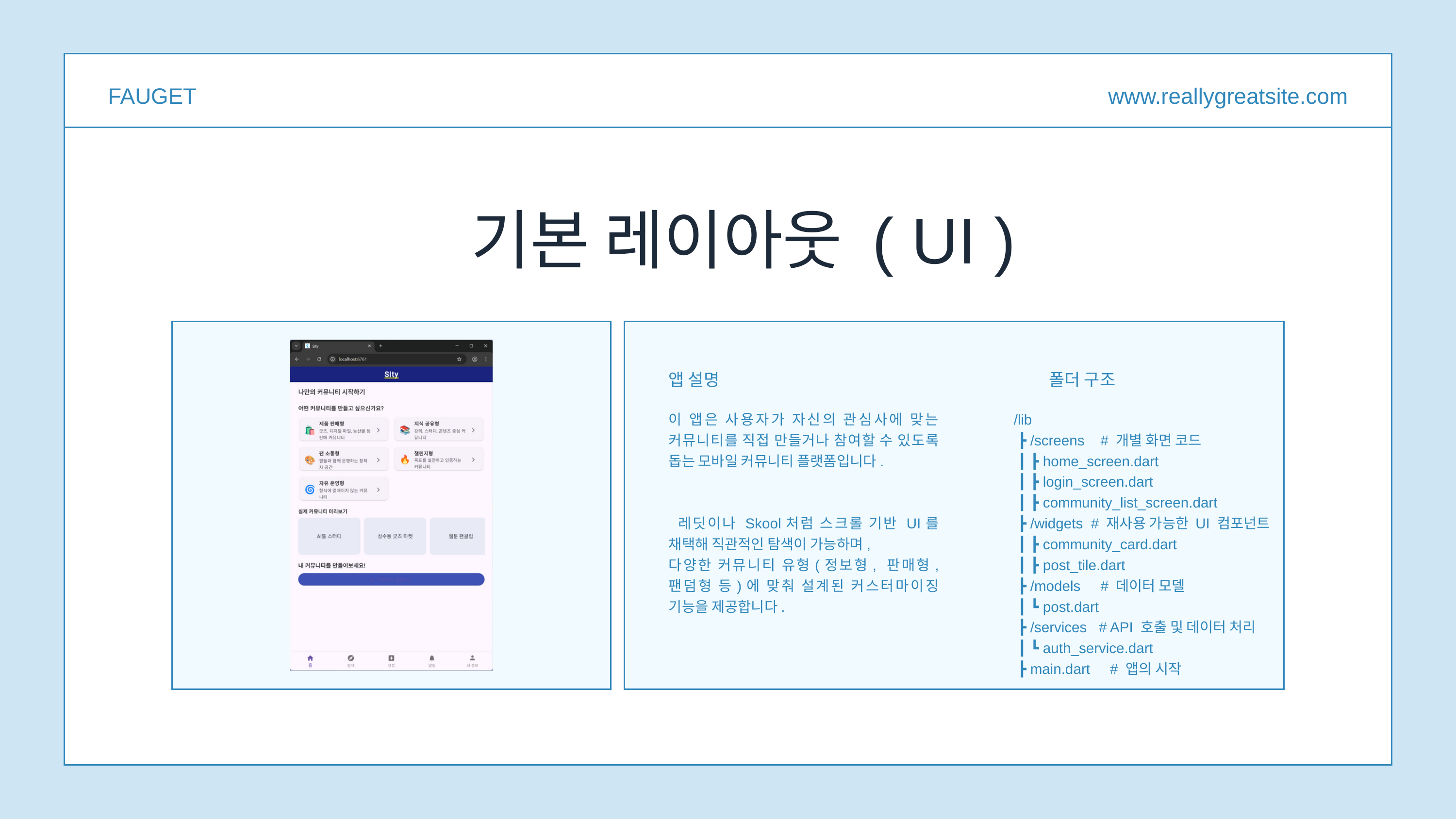

FAUGET
www.reallygreatsite.com

기본 레이아웃 ( UI )

앱 설명
폴더 구조
이 앱은 사용자가 자신의 관심사에 맞는 커뮤니티를 직접 만들거나 참여할 수 있도록 돕는 모바일 커뮤니티 플랫폼입니다.

 레딧이나 Skool처럼 스크롤 기반 UI를 채택해 직관적인 탐색이 가능하며,
다양한 커뮤니티 유형(정보형, 판매형, 팬덤형 등)에 맞춰 설계된 커스터마이징 기능을 제공합니다.
/lib
 ┣ /screens    # 개별 화면 코드
 ┃ ┣ home_screen.dart
 ┃ ┣ login_screen.dart
 ┃ ┣ community_list_screen.dart
 ┣ /widgets  # 재사용 가능한 UI 컴포넌트
 ┃ ┣ community_card.dart
 ┃ ┣ post_tile.dart
 ┣ /models     # 데이터 모델
 ┃ ┗ post.dart
 ┣ /services   # API 호출 및 데이터 처리
 ┃ ┗ auth_service.dart
 ┣ main.dart     # 앱의 시작